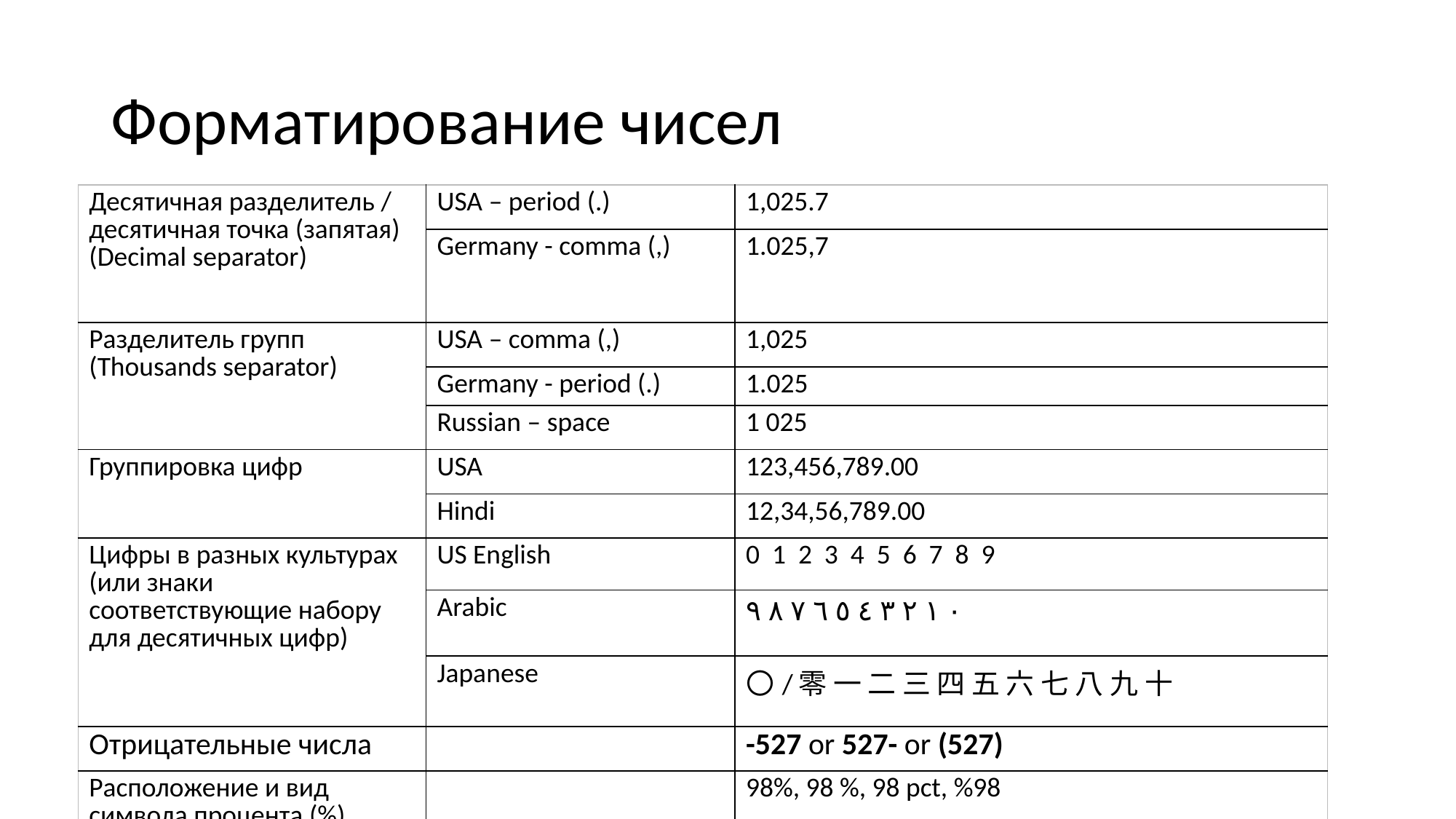

# Форматирование чисел
| Десятичная разделитель / десятичная точка (запятая) (Decimal separator) | USA – period (.) | 1,025.7 |
| --- | --- | --- |
|  | Germany - comma (,) | 1.025,7 |
| Разделитель групп (Thousands separator) | USA – comma (,) | 1,025 |
|  | Germany - period (.) | 1.025 |
|  | Russian – space | 1 025 |
| Группировка цифр | USA | 123,456,789.00 |
|  | Hindi | 12,34,56,789.00 |
| Цифры в разных культурах (или знаки соответствующие набору для десятичных цифр) | US English | 0 1 2 3 4 5 6 7 8 9 |
|  | Arabic | ٠ ١ ٢ ٣ ٤ ٥ ٦ ٧ ٨ ٩ |
|  | Japanese | 〇/零 一 二 三 四 五 六 七 八 九 十 |
| Отрицательные числа |  | -527 or 527- or (527) |
| Расположение и вид символа процента (%) |  | 98%, 98 %, 98 pct, %98 |